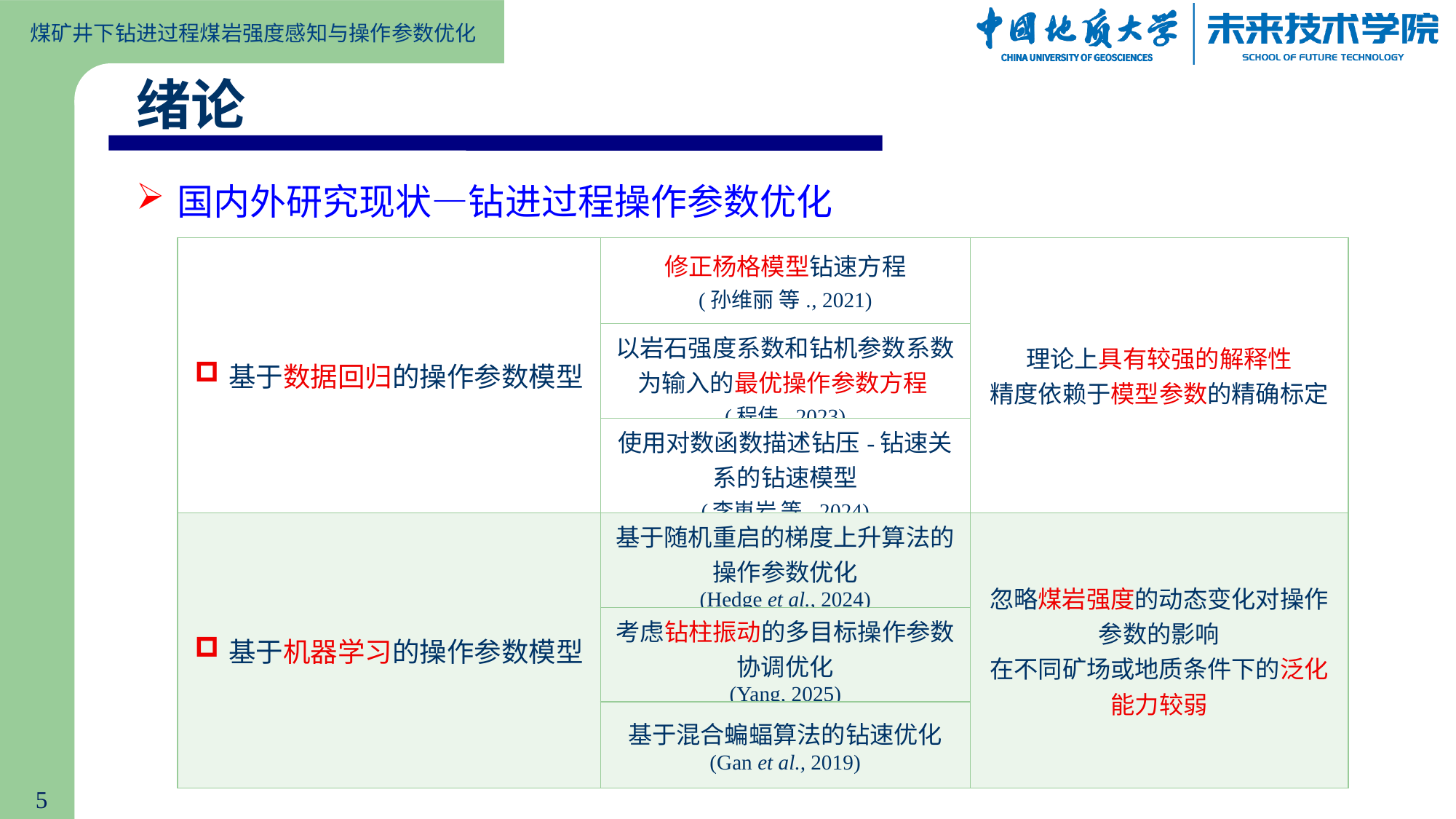

绪论
国内外研究现状—钻进过程操作参数优化
| 基于数据回归的操作参数模型 | 修正杨格模型钻速方程 (孙维丽 等., 2021) | 理论上具有较强的解释性 精度依赖于模型参数的精确标定 |
| --- | --- | --- |
|  | 以岩石强度系数和钻机参数系数为输入的最优操作参数方程 (程伟, 2023) |  |
|  | 使用对数函数描述钻压-钻速关系的钻速模型 (李嵬岩 等, 2024) |  |
| 基于机器学习的操作参数模型 | 基于随机重启的梯度上升算法的操作参数优化 (Hedge et al., 2024) | 忽略煤岩强度的动态变化对操作参数的影响 在不同矿场或地质条件下的泛化能力较弱 |
|  | 考虑钻柱振动的多目标操作参数协调优化 (Yang, 2025) |  |
|  | 基于混合蝙蝠算法的钻速优化 (Gan et al., 2019) |  |
5